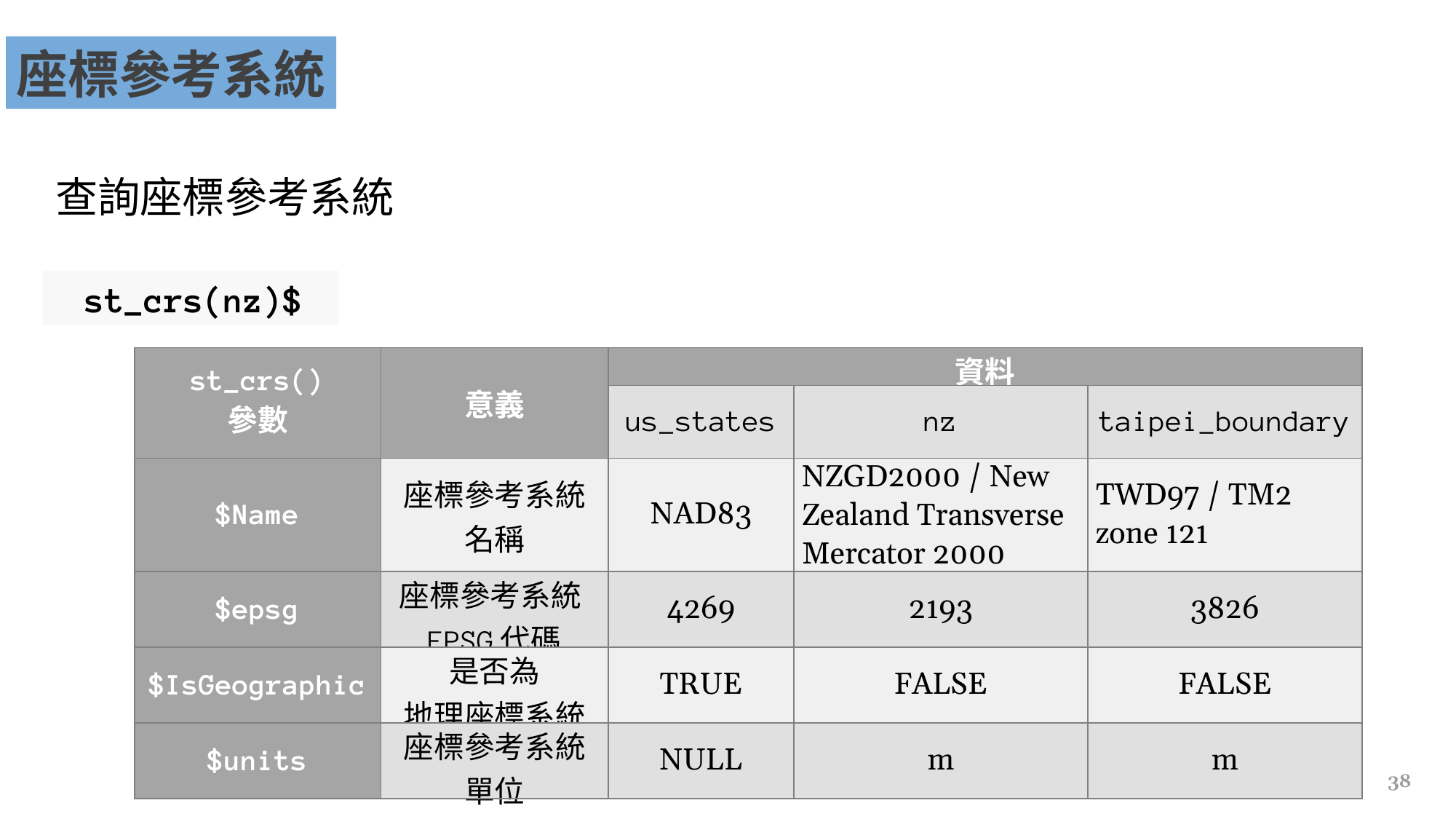

座標參考系統
查詢座標參考系統
st_crs(nz)$
| st\_crs() 參數 | 意義 | 資料 |  |  |
| --- | --- | --- | --- | --- |
|  |  | us\_states | nz | taipei\_boundary |
| $Name | 座標參考系統 名稱 | NAD83 | NZGD2000 / New Zealand Transverse Mercator 2000 | TWD97 / TM2 zone 121 |
| $epsg | 座標參考系統EPSG代碼 | 4269 | 2193 | 3826 |
| $IsGeographic | 是否為 地理座標系統 | TRUE | FALSE | FALSE |
| $units | 座標參考系統 單位 | NULL | m | m |
38